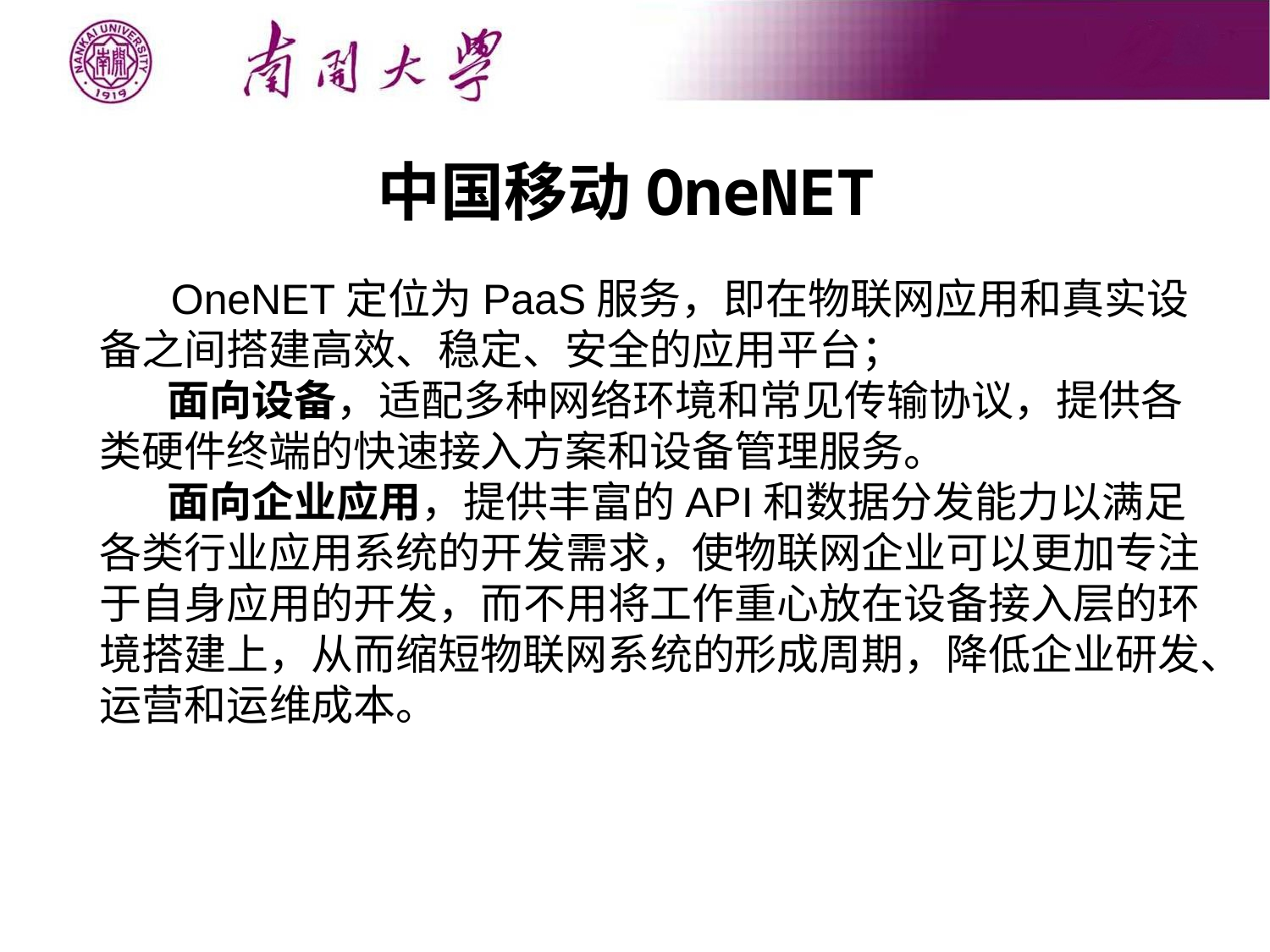

中国移动OneNET
      OneNET定位为PaaS服务，即在物联网应用和真实设备之间搭建高效、稳定、安全的应用平台；
      面向设备，适配多种网络环境和常见传输协议，提供各类硬件终端的快速接入方案和设备管理服务。
      面向企业应用，提供丰富的API和数据分发能力以满足各类行业应用系统的开发需求，使物联网企业可以更加专注于自身应用的开发，而不用将工作重心放在设备接入层的环境搭建上，从而缩短物联网系统的形成周期，降低企业研发、运营和运维成本。